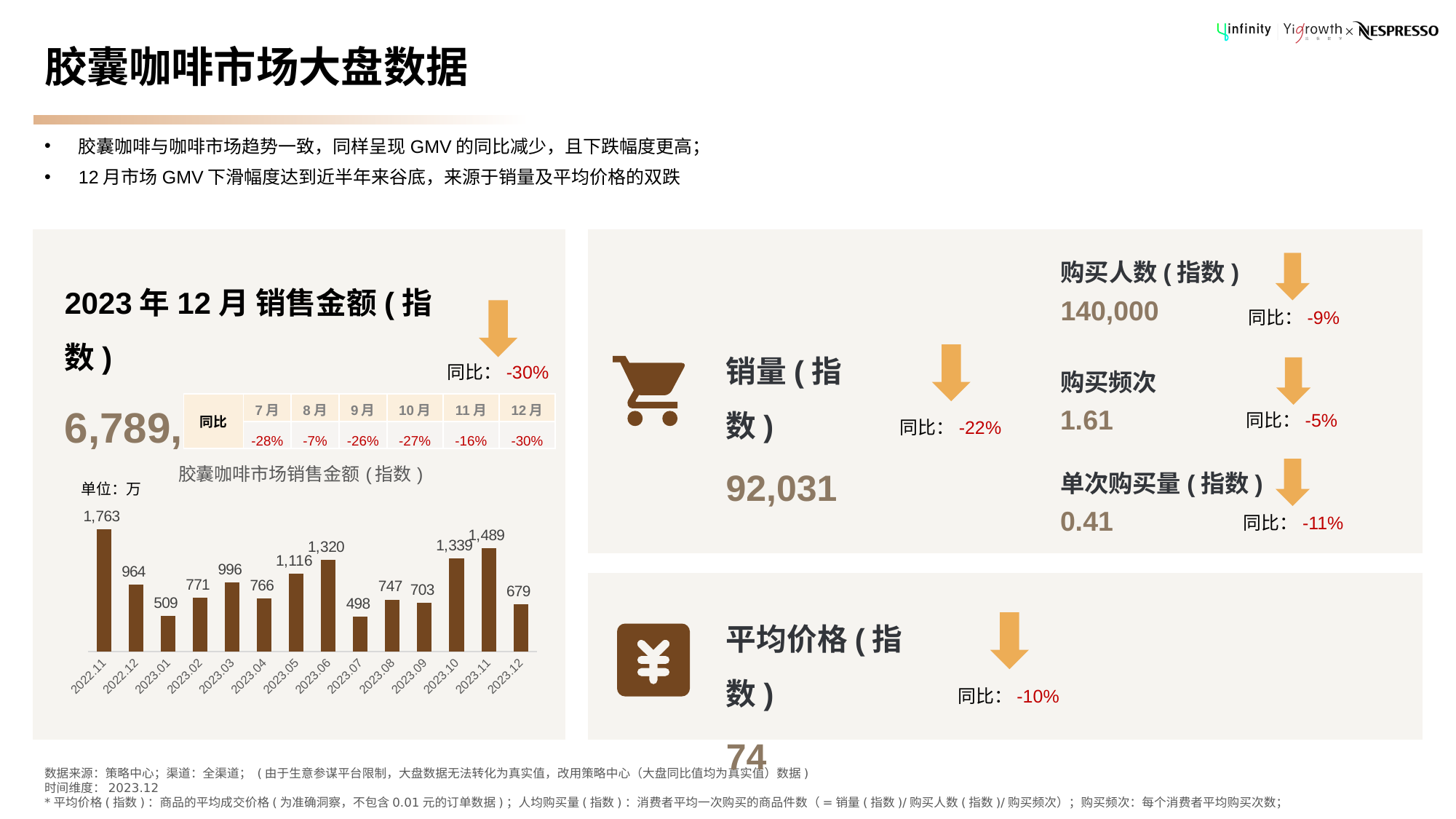

# 胶囊咖啡市场大盘数据
胶囊咖啡与咖啡市场趋势一致，同样呈现GMV的同比减少，且下跌幅度更高；
12月市场GMV下滑幅度达到近半年来谷底，来源于销量及平均价格的双跌

购买人数(指数)
140,000

同比：-9%
2023年12月 销售金额(指数)
6,789,717

同比：-30%
销量(指数)
92,031

购买频次
1.61

| 同比 | 7月 | 8月 | 9月 | 10月 | 11月 | 12月 |
| --- | --- | --- | --- | --- | --- | --- |
|  | -28% | -7% | -26% | -27% | -16% | -30% |
同比：-5%
同比：-22%

### Chart: 胶囊咖啡市场销售金额(指数)

| Category | GMV |
|---|---|
| 2022.11 | 17629371.0 |
| 2022.12 | 9644682.0 |
| 2023.01 | 5090588.0 |
| 2023.02 | 7709718.0 |
| 2023.03 | 9960039.0 |
| 2023.04 | 7663604.0 |
| 2023.05 | 11163745.0 |
| 2023.06 | 13195765.0 |
| 2023.07 | 4982182.0 |
| 2023.08 | 7466492.0 |
| 2023.09 | 7031452.0 |
| 2023.1 | 13385727.0 |
| 2023.11 | 14889764.0 |
| 2023.12 | 6789717.0 |
单次购买量(指数)
0.41

同比：-11%
单位：万

平均价格(指数)
74

同比：-10%
数据来源：策略中心；渠道：全渠道； (由于生意参谋平台限制，大盘数据无法转化为真实值，改用策略中心（大盘同比值均为真实值）数据)
时间维度：2023.12
*平均价格(指数)：商品的平均成交价格(为准确洞察，不包含0.01元的订单数据)；人均购买量(指数)：消费者平均一次购买的商品件数（=销量(指数)/购买人数(指数)/购买频次）；购买频次：每个消费者平均购买次数；